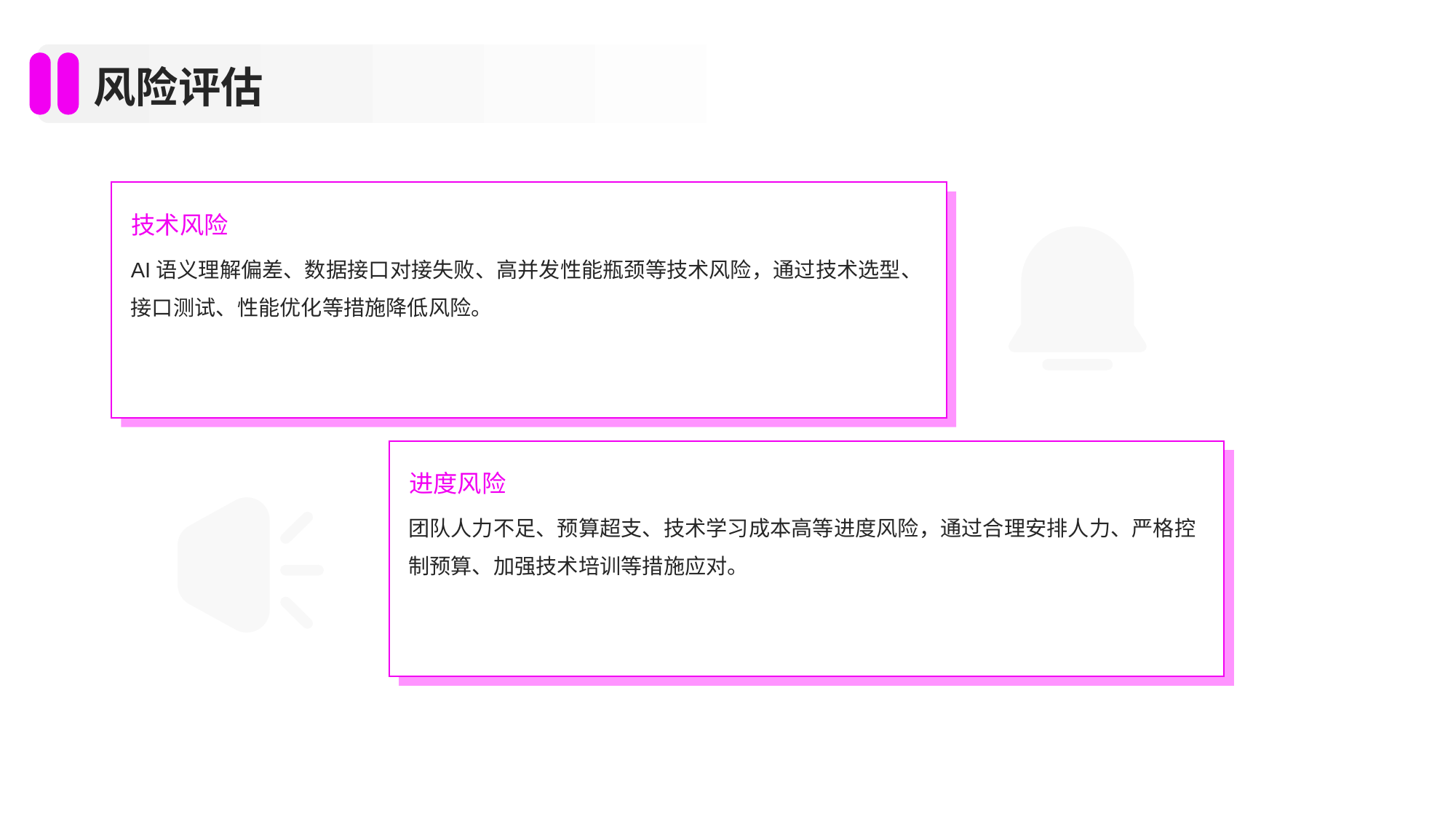

风险评估

技术风险

AI语义理解偏差、数据接口对接失败、高并发性能瓶颈等技术风险，通过技术选型、接口测试、性能优化等措施降低风险。

进度风险

团队人力不足、预算超支、技术学习成本高等进度风险，通过合理安排人力、严格控制预算、加强技术培训等措施应对。